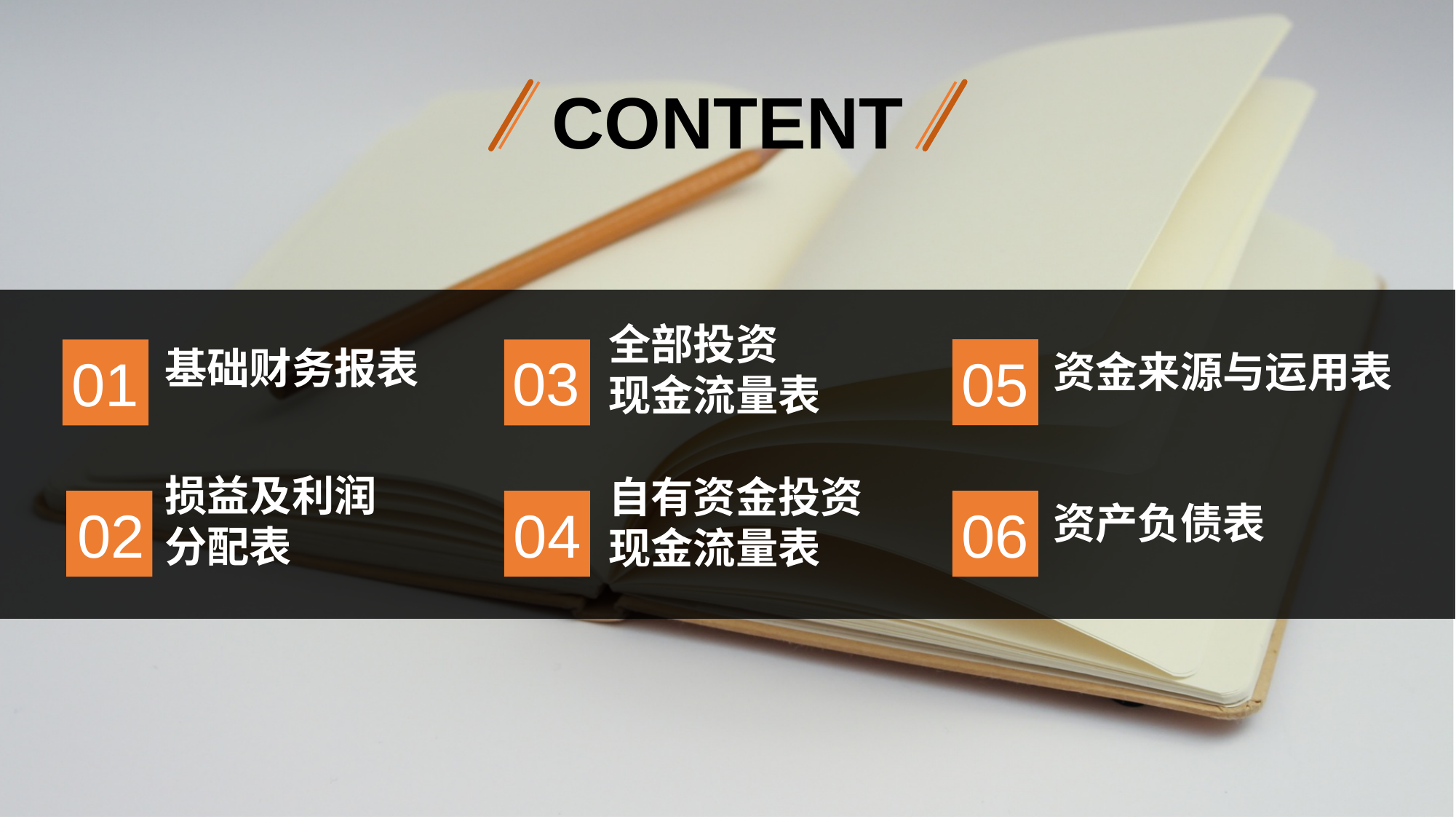

CONTENT

全部投资
现金流量表
03

基础财务报表

05
资金来源与运用表

01
损益及利润
分配表
自有资金投资
现金流量表

04

02

06
资产负债表